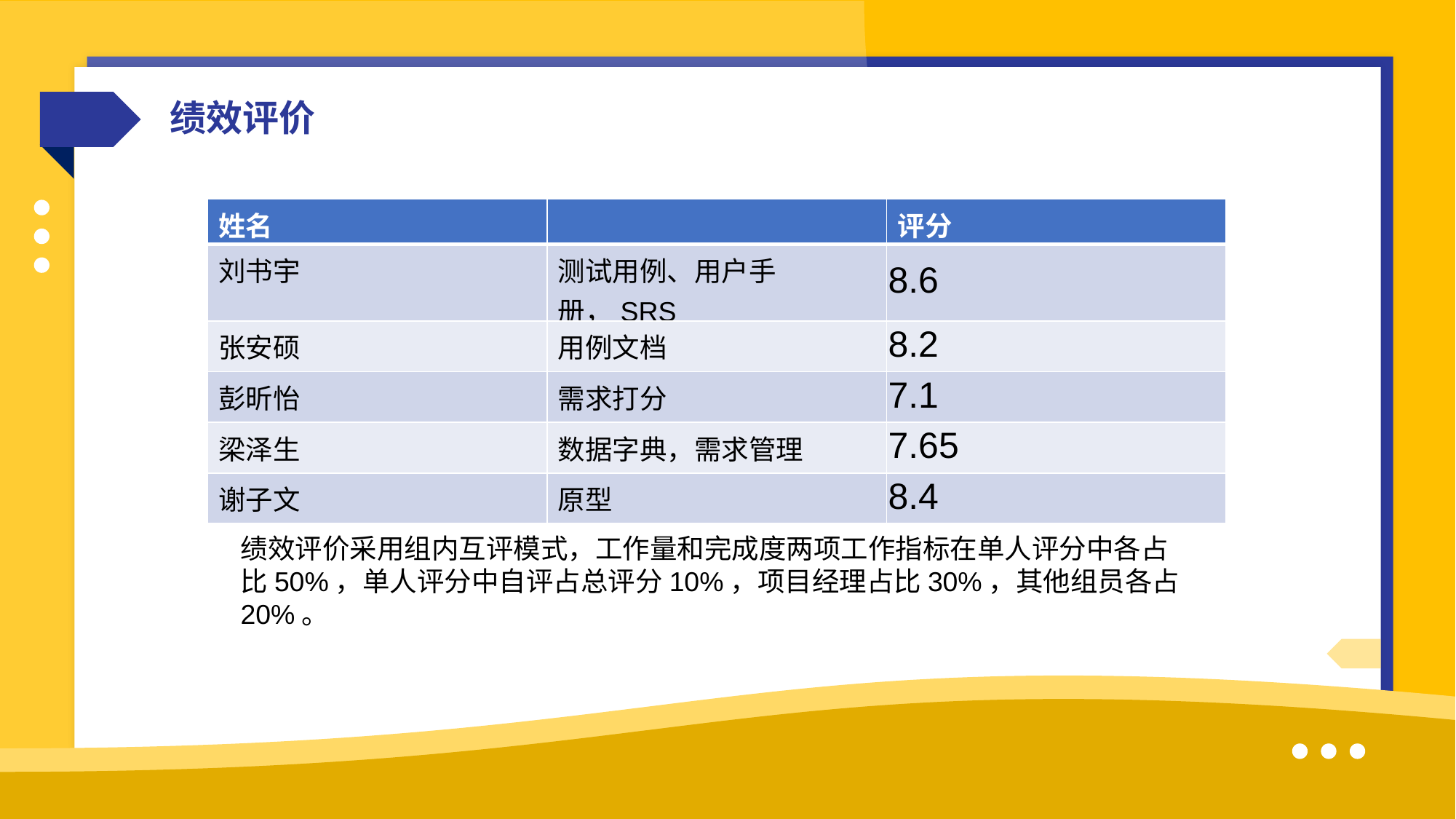

绩效评价
| 姓名 |  | 评分 |
| --- | --- | --- |
| 刘书宇 | 测试用例、用户手册，SRS | 8.6 |
| 张安硕 | 用例文档 | 8.2 |
| 彭昕怡 | 需求打分 | 7.1 |
| 梁泽生 | 数据字典，需求管理 | 7.65 |
| 谢子文 | 原型 | 8.4 |
绩效评价采用组内互评模式，工作量和完成度两项工作指标在单人评分中各占比50%，单人评分中自评占总评分10%，项目经理占比30%，其他组员各占20%。